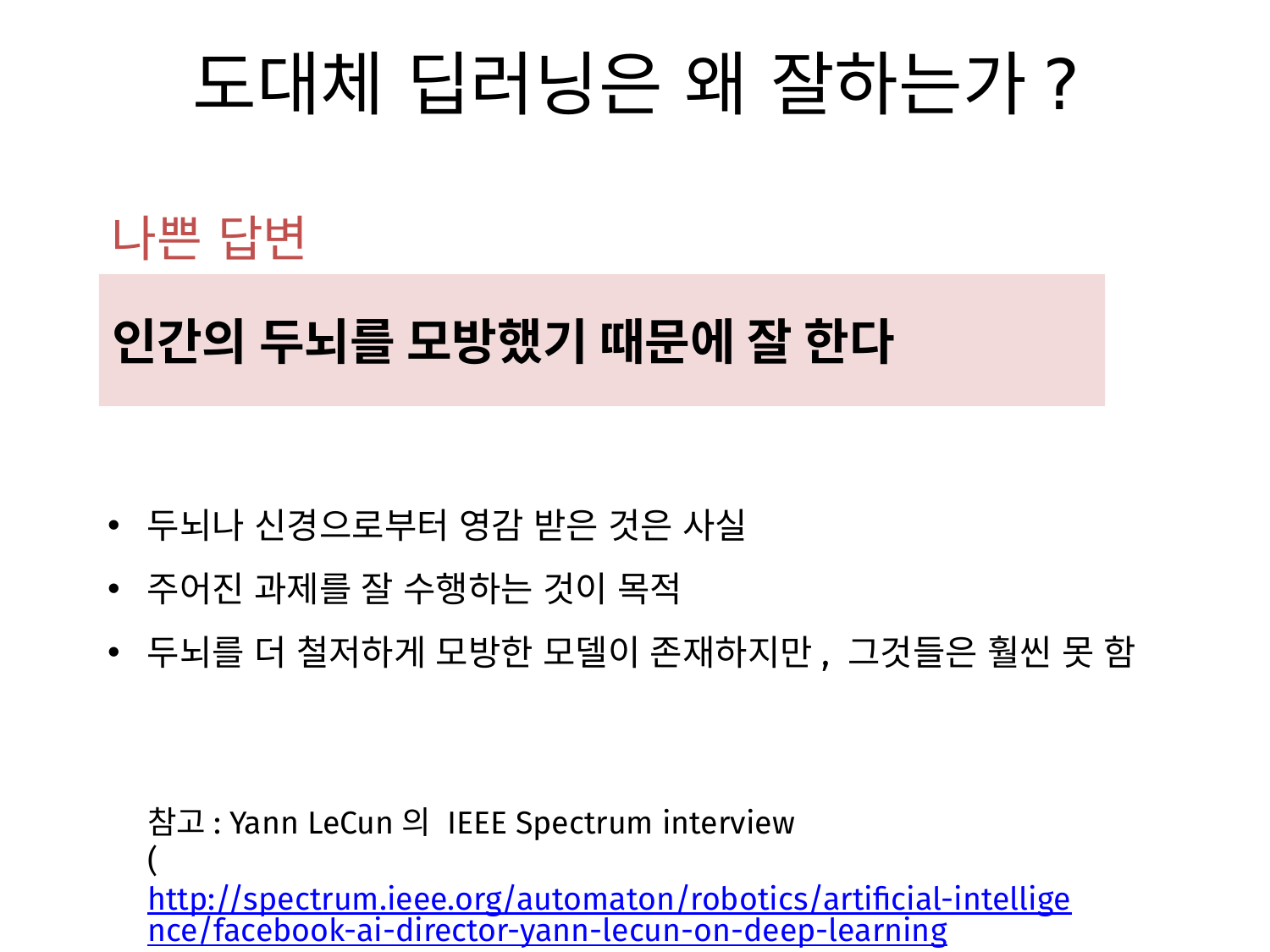

# 도대체 딥러닝은 왜 잘하는가?
나쁜 답변
인간의 두뇌를 모방했기 때문에 잘 한다
두뇌나 신경으로부터 영감 받은 것은 사실
주어진 과제를 잘 수행하는 것이 목적
두뇌를 더 철저하게 모방한 모델이 존재하지만, 그것들은 훨씬 못 함
참고: Yann LeCun의 IEEE Spectrum interview
(http://spectrum.ieee.org/automaton/robotics/artificial-intelligence/facebook-ai-director-yann-lecun-on-deep-learning  )